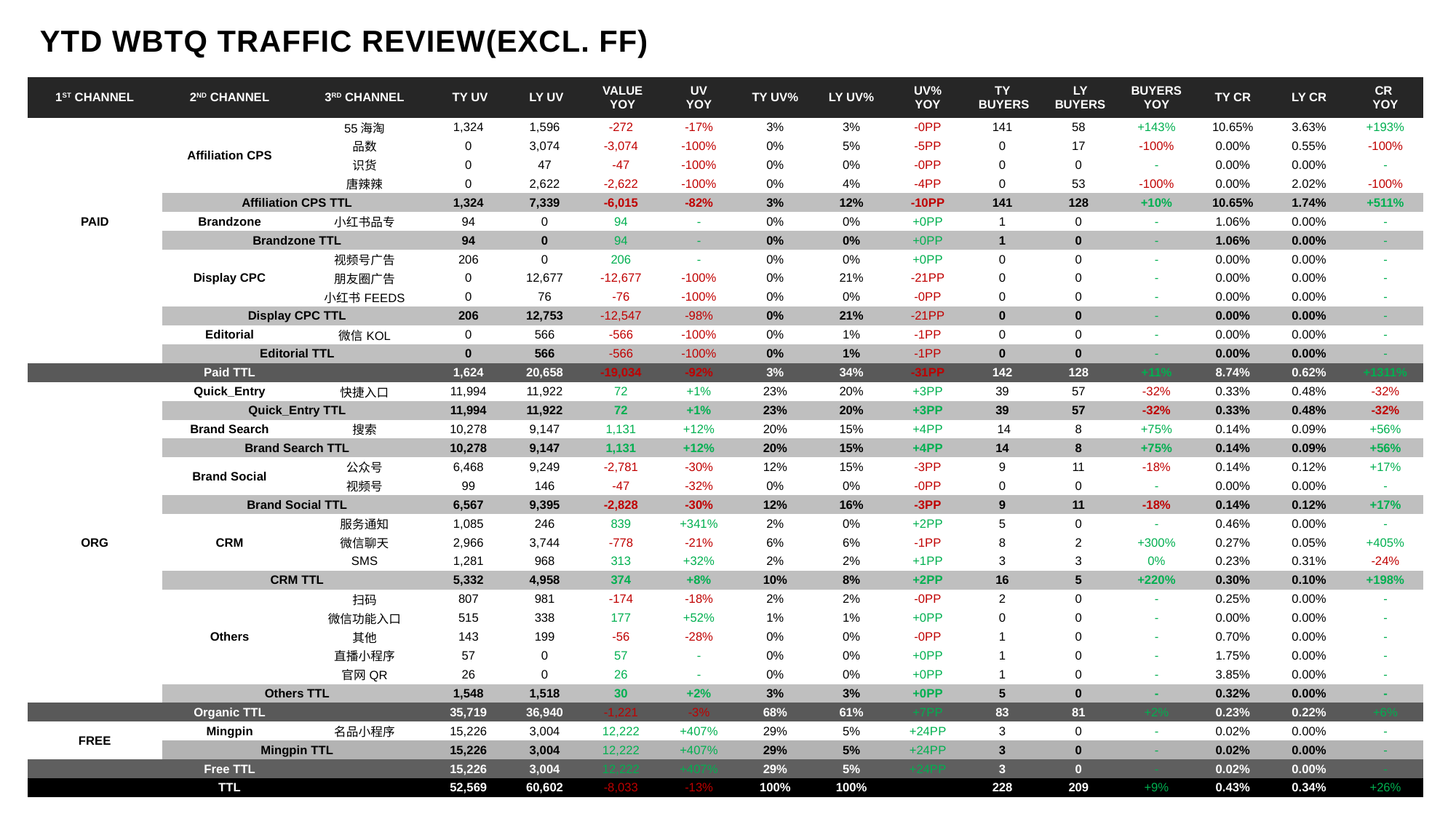

# YTD WBTQ TRAFFIC REVIEW(EXCL. FF)
| 1ST CHANNEL | 2ND CHANNEL | 3RD CHANNEL | TY UV | LY UV | VALUE YOY | UV YOY | TY UV% | LY UV% | UV% YOY | TY BUYERS | LY BUYERS | BUYERS YOY | TY CR | LY CR | CR YOY |
| --- | --- | --- | --- | --- | --- | --- | --- | --- | --- | --- | --- | --- | --- | --- | --- |
| PAID | Affiliation CPS | 55海淘 | 1,324 | 1,596 | -272 | -17% | 3% | 3% | -0PP | 141 | 58 | +143% | 10.65% | 3.63% | +193% |
|  |  | 品数 | 0 | 3,074 | -3,074 | -100% | 0% | 5% | -5PP | 0 | 17 | -100% | 0.00% | 0.55% | -100% |
|  |  | 识货 | 0 | 47 | -47 | -100% | 0% | 0% | -0PP | 0 | 0 | - | 0.00% | 0.00% | - |
|  |  | 唐辣辣 | 0 | 2,622 | -2,622 | -100% | 0% | 4% | -4PP | 0 | 53 | -100% | 0.00% | 2.02% | -100% |
|  | Affiliation CPS TTL |  | 1,324 | 7,339 | -6,015 | -82% | 3% | 12% | -10PP | 141 | 128 | +10% | 10.65% | 1.74% | +511% |
|  | Brandzone | 小红书品专 | 94 | 0 | 94 | - | 0% | 0% | +0PP | 1 | 0 | - | 1.06% | 0.00% | - |
|  | Brandzone TTL |  | 94 | 0 | 94 | - | 0% | 0% | +0PP | 1 | 0 | - | 1.06% | 0.00% | - |
|  | Display CPC | 视频号广告 | 206 | 0 | 206 | - | 0% | 0% | +0PP | 0 | 0 | - | 0.00% | 0.00% | - |
|  |  | 朋友圈广告 | 0 | 12,677 | -12,677 | -100% | 0% | 21% | -21PP | 0 | 0 | - | 0.00% | 0.00% | - |
|  |  | 小红书FEEDS | 0 | 76 | -76 | -100% | 0% | 0% | -0PP | 0 | 0 | - | 0.00% | 0.00% | - |
|  | Display CPC TTL |  | 206 | 12,753 | -12,547 | -98% | 0% | 21% | -21PP | 0 | 0 | - | 0.00% | 0.00% | - |
|  | Editorial | 微信KOL | 0 | 566 | -566 | -100% | 0% | 1% | -1PP | 0 | 0 | - | 0.00% | 0.00% | - |
|  | Editorial TTL |  | 0 | 566 | -566 | -100% | 0% | 1% | -1PP | 0 | 0 | - | 0.00% | 0.00% | - |
| Paid TTL |  |  | 1,624 | 20,658 | -19,034 | -92% | 3% | 34% | -31PP | 142 | 128 | +11% | 8.74% | 0.62% | +1311% |
| ORG | Quick\_Entry | 快捷入口 | 11,994 | 11,922 | 72 | +1% | 23% | 20% | +3PP | 39 | 57 | -32% | 0.33% | 0.48% | -32% |
|  | Quick\_Entry TTL |  | 11,994 | 11,922 | 72 | +1% | 23% | 20% | +3PP | 39 | 57 | -32% | 0.33% | 0.48% | -32% |
|  | Brand Search | 搜索 | 10,278 | 9,147 | 1,131 | +12% | 20% | 15% | +4PP | 14 | 8 | +75% | 0.14% | 0.09% | +56% |
|  | Brand Search TTL |  | 10,278 | 9,147 | 1,131 | +12% | 20% | 15% | +4PP | 14 | 8 | +75% | 0.14% | 0.09% | +56% |
|  | Brand Social | 公众号 | 6,468 | 9,249 | -2,781 | -30% | 12% | 15% | -3PP | 9 | 11 | -18% | 0.14% | 0.12% | +17% |
|  |  | 视频号 | 99 | 146 | -47 | -32% | 0% | 0% | -0PP | 0 | 0 | - | 0.00% | 0.00% | - |
|  | Brand Social TTL |  | 6,567 | 9,395 | -2,828 | -30% | 12% | 16% | -3PP | 9 | 11 | -18% | 0.14% | 0.12% | +17% |
|  | CRM | 服务通知 | 1,085 | 246 | 839 | +341% | 2% | 0% | +2PP | 5 | 0 | - | 0.46% | 0.00% | - |
|  |  | 微信聊天 | 2,966 | 3,744 | -778 | -21% | 6% | 6% | -1PP | 8 | 2 | +300% | 0.27% | 0.05% | +405% |
|  |  | SMS | 1,281 | 968 | 313 | +32% | 2% | 2% | +1PP | 3 | 3 | 0% | 0.23% | 0.31% | -24% |
|  | CRM TTL |  | 5,332 | 4,958 | 374 | +8% | 10% | 8% | +2PP | 16 | 5 | +220% | 0.30% | 0.10% | +198% |
|  | Others | 扫码 | 807 | 981 | -174 | -18% | 2% | 2% | -0PP | 2 | 0 | - | 0.25% | 0.00% | - |
|  |  | 微信功能入口 | 515 | 338 | 177 | +52% | 1% | 1% | +0PP | 0 | 0 | - | 0.00% | 0.00% | - |
|  |  | 其他 | 143 | 199 | -56 | -28% | 0% | 0% | -0PP | 1 | 0 | - | 0.70% | 0.00% | - |
|  |  | 直播小程序 | 57 | 0 | 57 | - | 0% | 0% | +0PP | 1 | 0 | - | 1.75% | 0.00% | - |
|  |  | 官网QR | 26 | 0 | 26 | - | 0% | 0% | +0PP | 1 | 0 | - | 3.85% | 0.00% | - |
|  | Others TTL |  | 1,548 | 1,518 | 30 | +2% | 3% | 3% | +0PP | 5 | 0 | - | 0.32% | 0.00% | - |
| Organic TTL |  |  | 35,719 | 36,940 | -1,221 | -3% | 68% | 61% | +7PP | 83 | 81 | +2% | 0.23% | 0.22% | +6% |
| FREE | Mingpin | 名品小程序 | 15,226 | 3,004 | 12,222 | +407% | 29% | 5% | +24PP | 3 | 0 | - | 0.02% | 0.00% | - |
|  | Mingpin TTL |  | 15,226 | 3,004 | 12,222 | +407% | 29% | 5% | +24PP | 3 | 0 | - | 0.02% | 0.00% | - |
| Free TTL |  |  | 15,226 | 3,004 | 12,222 | +407% | 29% | 5% | +24PP | 3 | 0 | - | 0.02% | 0.00% | - |
| TTL |  |  | 52,569 | 60,602 | -8,033 | -13% | 100% | 100% |  | 228 | 209 | +9% | 0.43% | 0.34% | +26% |